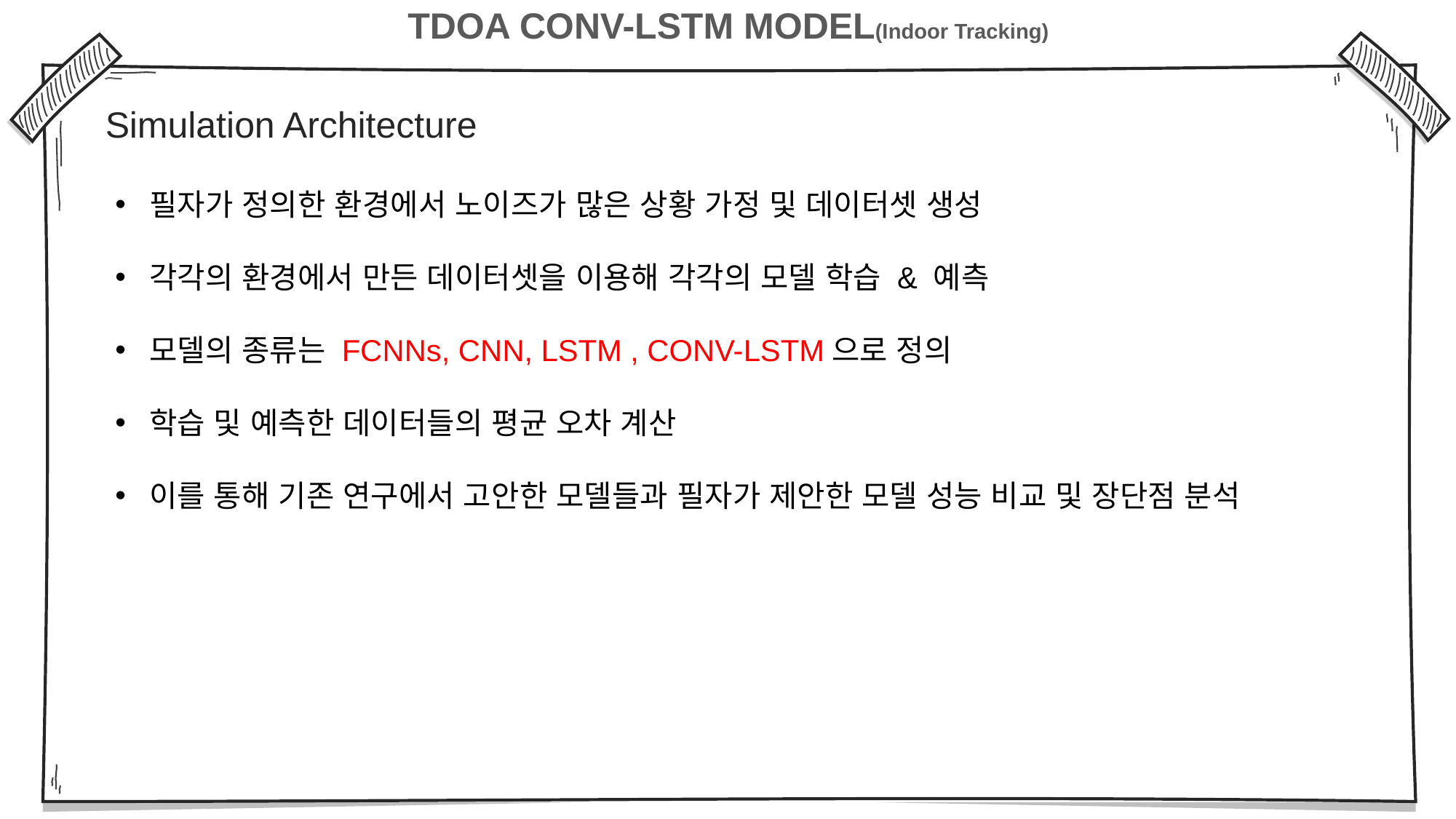

TDOA CONV-LSTM MODEL(Indoor Tracking)

Simulation Architecture
필자가 정의한 환경에서 노이즈가 많은 상황 가정 및 데이터셋 생성

각각의 환경에서 만든 데이터셋을 이용해 각각의 모델 학습 & 예측

모델의 종류는 FCNNs, CNN, LSTM , CONV-LSTM으로 정의

학습 및 예측한 데이터들의 평균 오차 계산

이를 통해 기존 연구에서 고안한 모델들과 필자가 제안한 모델 성능 비교 및 장단점 분석